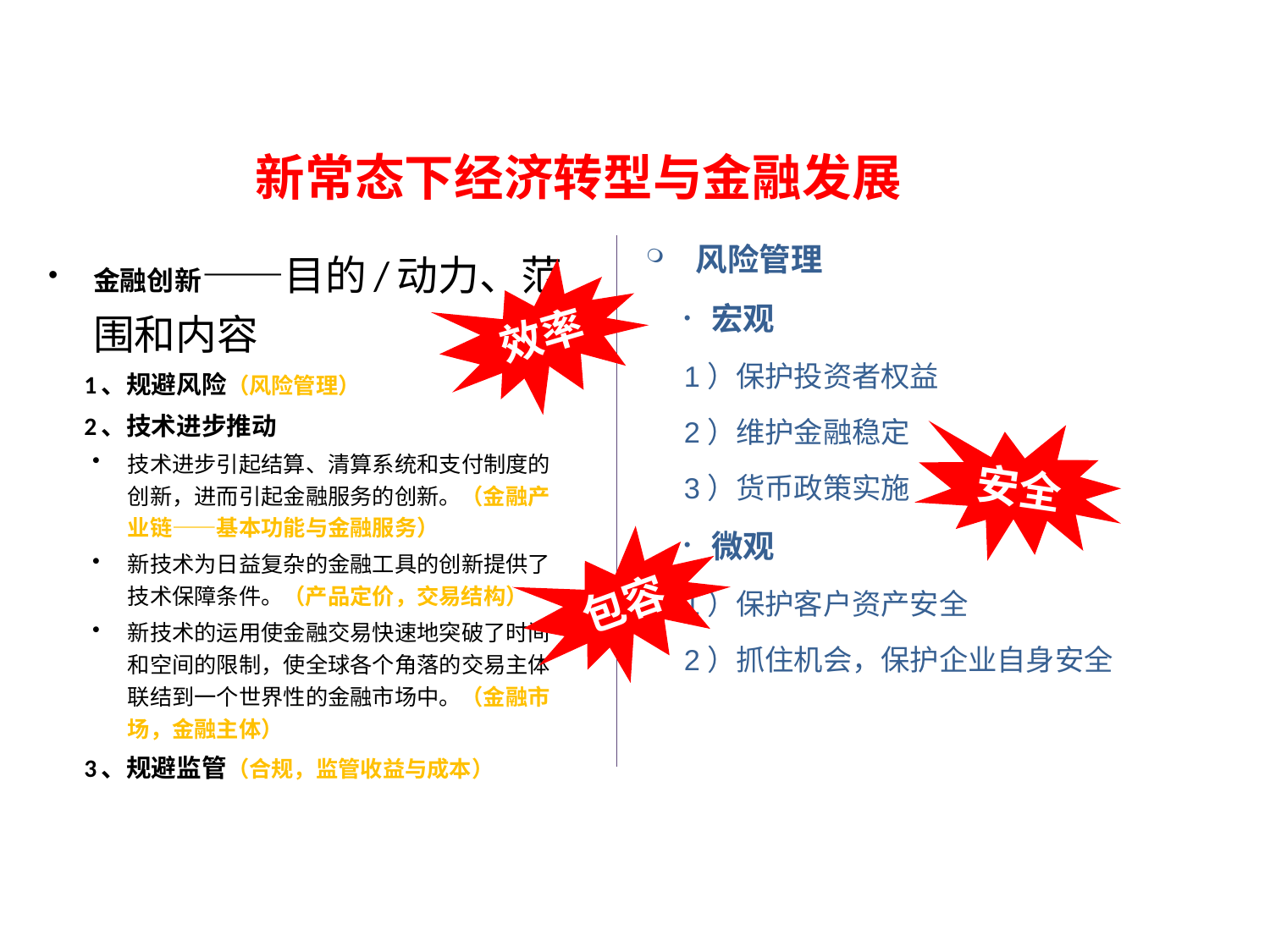

# 新常态下经济转型与金融发展
金融创新——目的/动力、范围和内容
1、规避风险（风险管理）
2、技术进步推动
技术进步引起结算、清算系统和支付制度的创新，进而引起金融服务的创新。（金融产业链——基本功能与金融服务）
新技术为日益复杂的金融工具的创新提供了技术保障条件。（产品定价，交易结构）
新技术的运用使金融交易快速地突破了时间和空间的限制，使全球各个角落的交易主体联结到一个世界性的金融市场中。（金融市场，金融主体）
3、规避监管（合规，监管收益与成本）
风险管理
宏观
1）保护投资者权益
2）维护金融稳定
3）货币政策实施
微观
1）保护客户资产安全
2）抓住机会，保护企业自身安全
效率
安全
包容